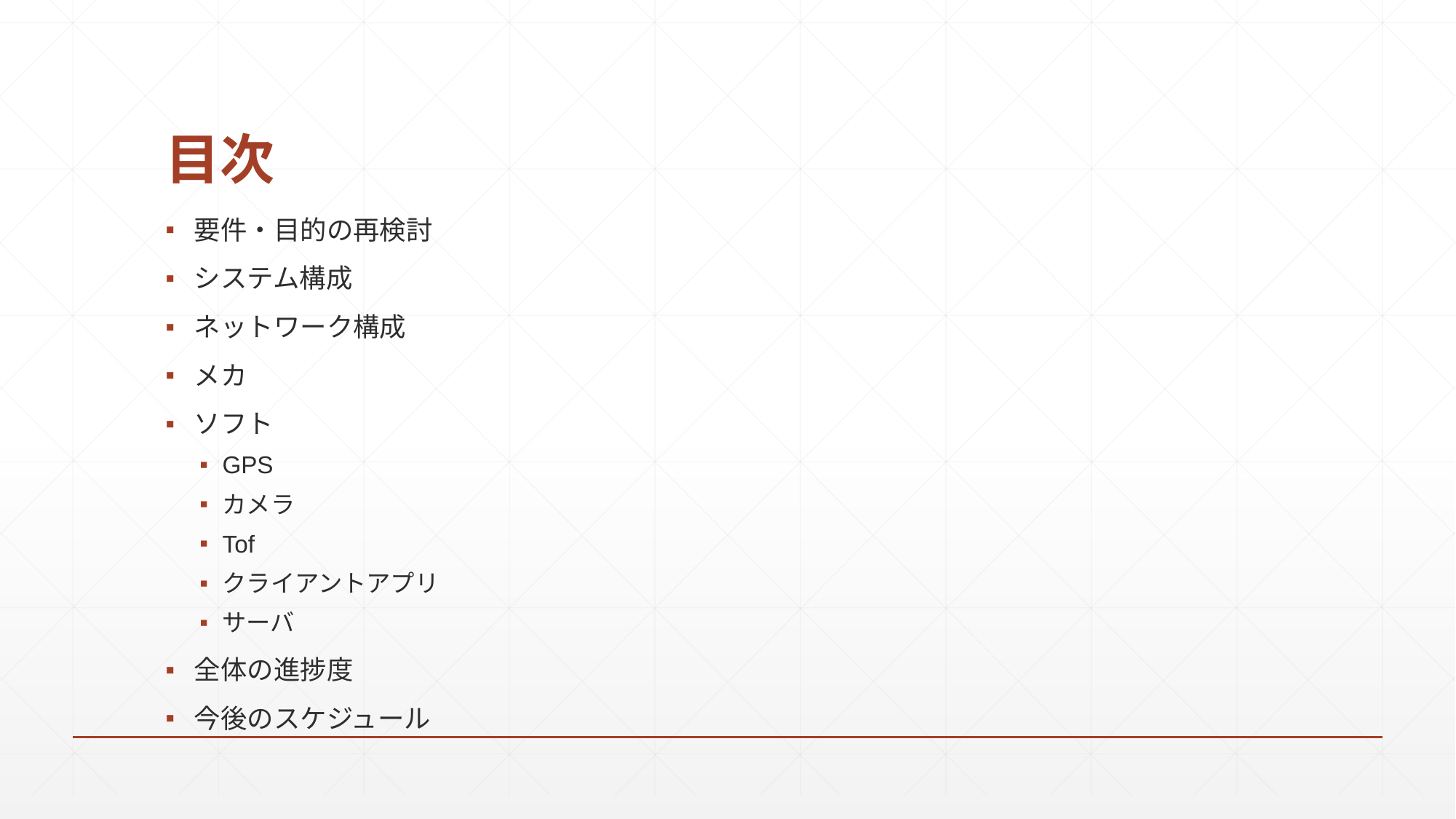

# 目次
要件・目的の再検討
システム構成
ネットワーク構成
メカ
ソフト
GPS
カメラ
Tof
クライアントアプリ
サーバ
全体の進捗度
今後のスケジュール